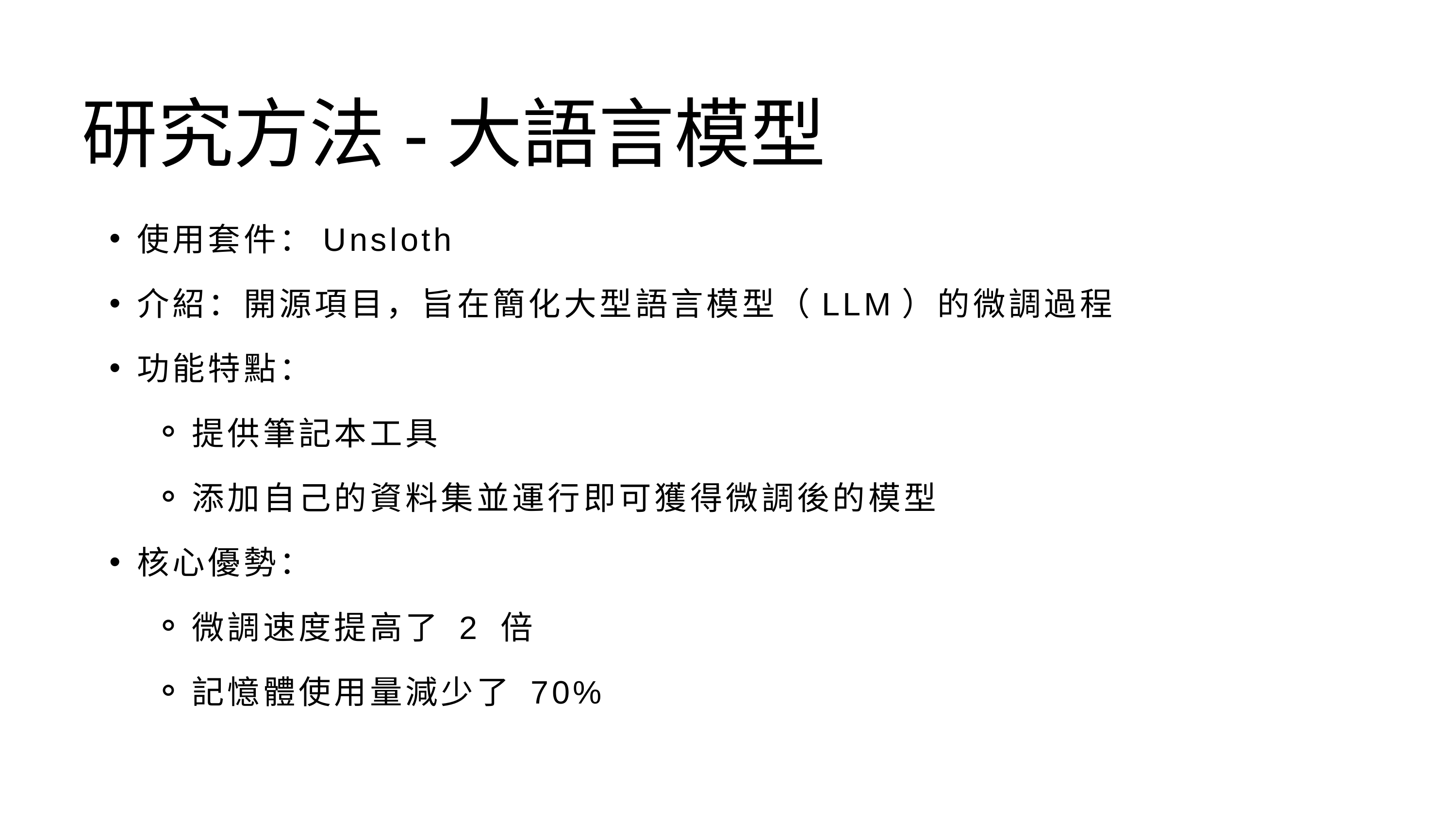

研究方法-大語言模型
使用套件：Unsloth
介紹：開源項目，旨在簡化大型語言模型（LLM）的微調過程
功能特點：
提供筆記本工具
添加自己的資料集並運行即可獲得微調後的模型
核心優勢：
微調速度提高了 2 倍
記憶體使用量減少了 70%